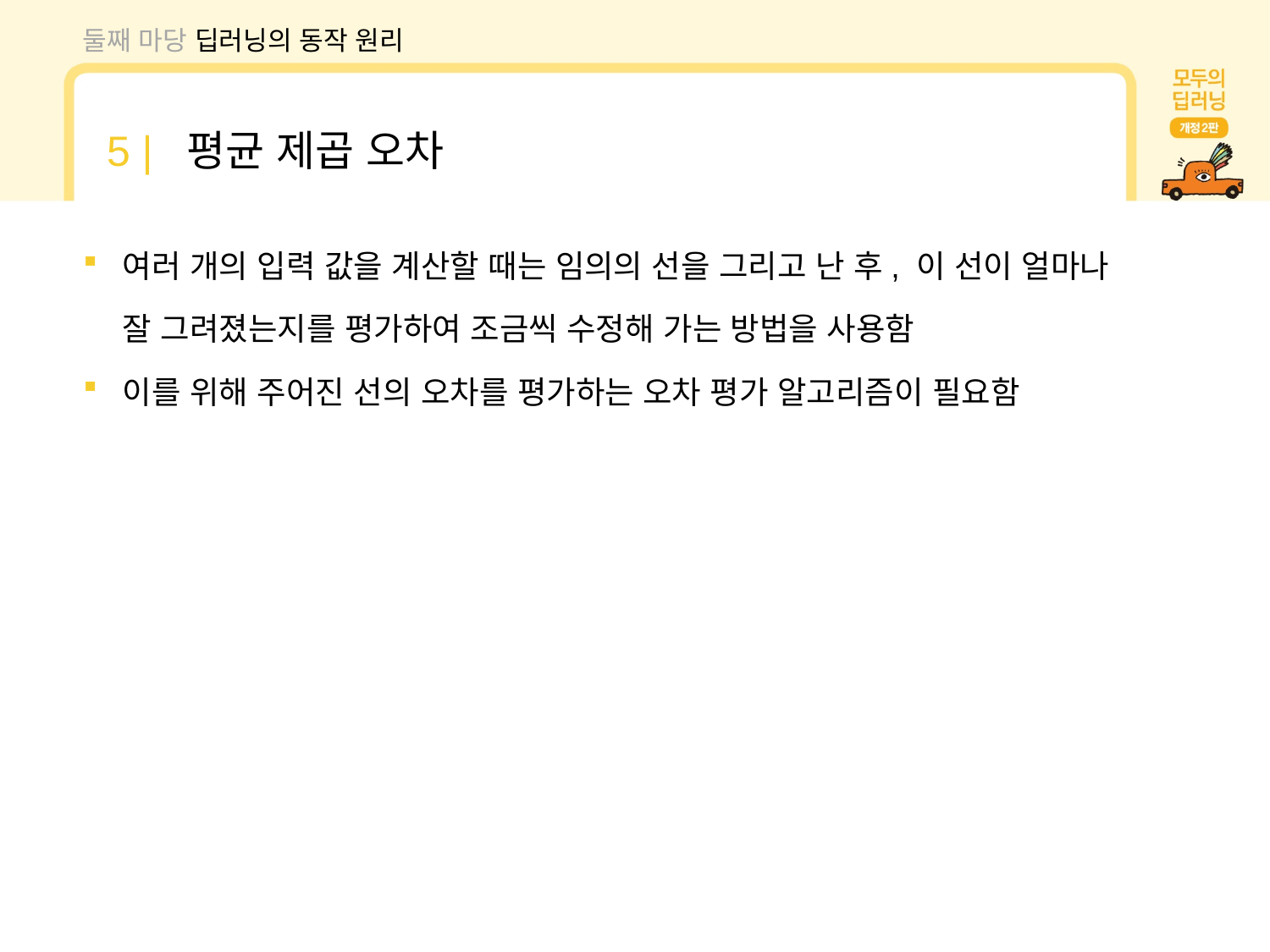

둘째 마당 딥러닝의 동작 원리
5 |  평균 제곱 오차
여러 개의 입력 값을 계산할 때는 임의의 선을 그리고 난 후, 이 선이 얼마나 잘 그려졌는지를 평가하여 조금씩 수정해 가는 방법을 사용함
이를 위해 주어진 선의 오차를 평가하는 오차 평가 알고리즘이 필요함